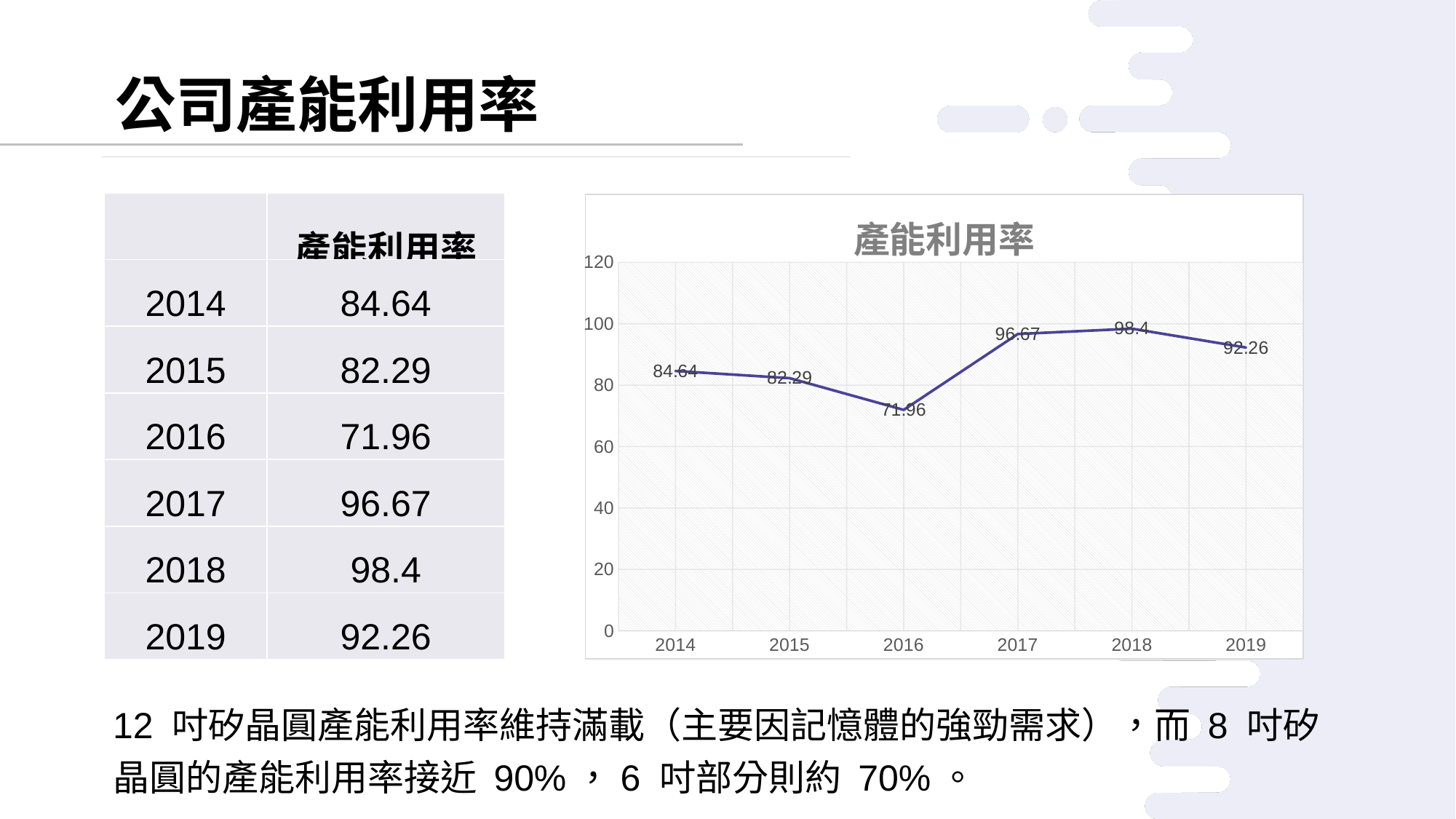

公司產能利用率
|  | 產能利用率 |
| --- | --- |
| 2014 | 84.64 |
| 2015 | 82.29 |
| 2016 | 71.96 |
| 2017 | 96.67 |
| 2018 | 98.4 |
| 2019 | 92.26 |

### Chart:

| Category | 產能利用率 |
|---|---|
| 2014 | 84.64 |
| 2015 | 82.29 |
| 2016 | 71.96 |
| 2017 | 96.67 |
| 2018 | 98.4 |
| 2019 | 92.26 |
12 吋矽晶圓產能利用率維持滿載（主要因記憶體的強勁需求），而 8 吋矽晶圓的產能利用率接近 90%，6 吋部分則約 70%。